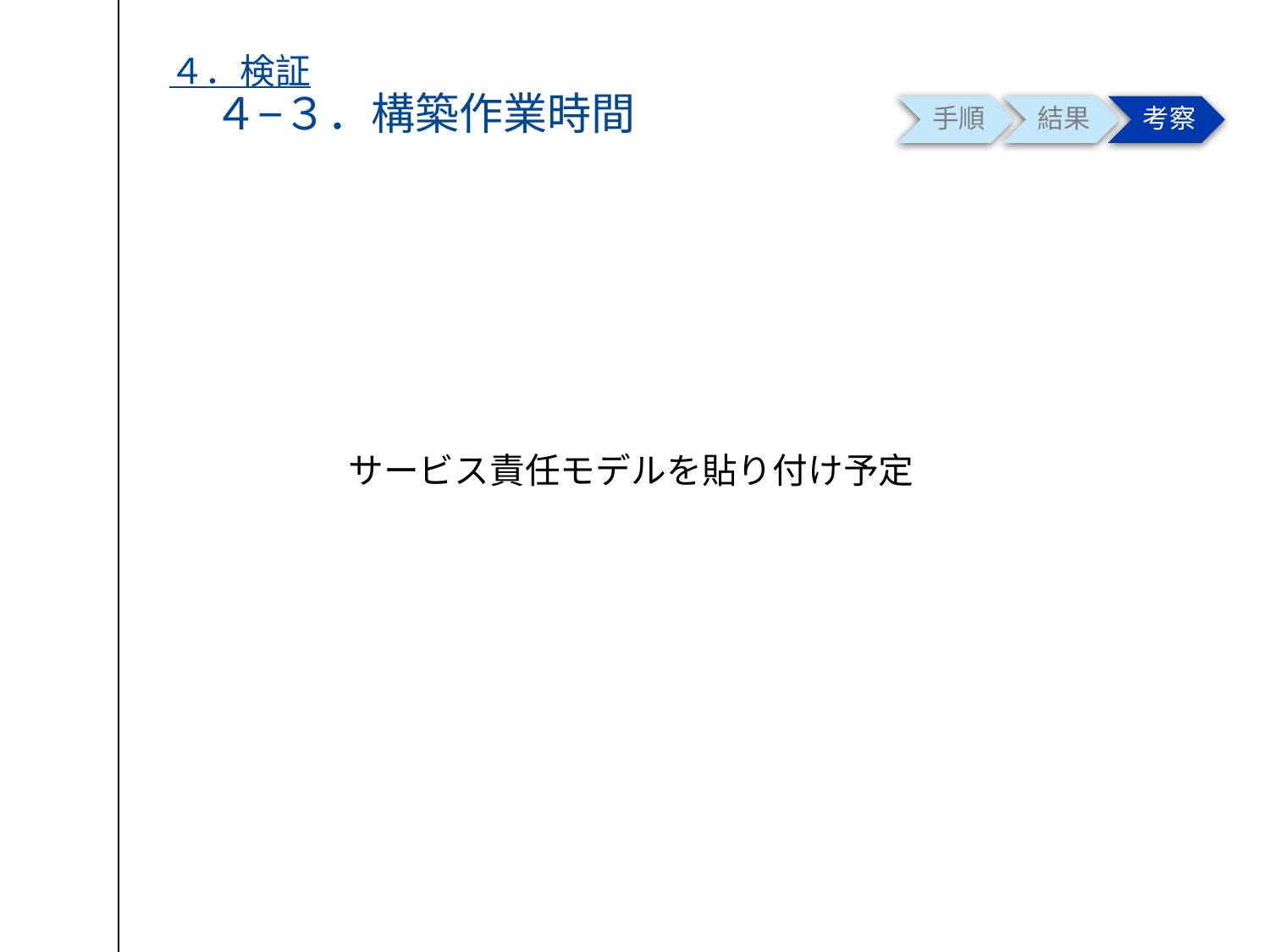

# ４．検証 　４−３．構築作業時間

手順

結果

考察
サービス責任モデルを貼り付け予定